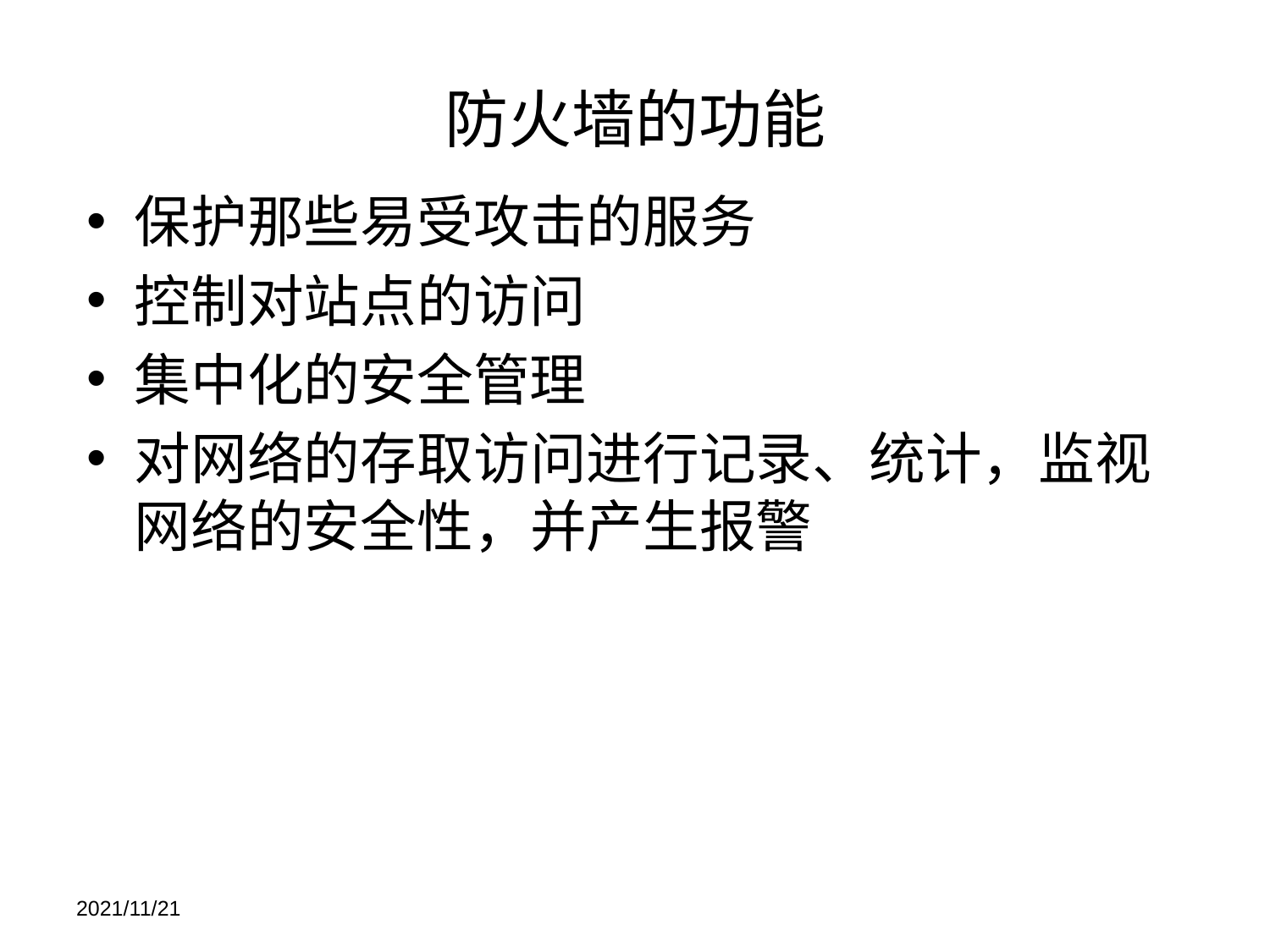

防火墙的功能
保护那些易受攻击的服务
控制对站点的访问
集中化的安全管理
对网络的存取访问进行记录、统计，监视网络的安全性，并产生报警
2021/11/21